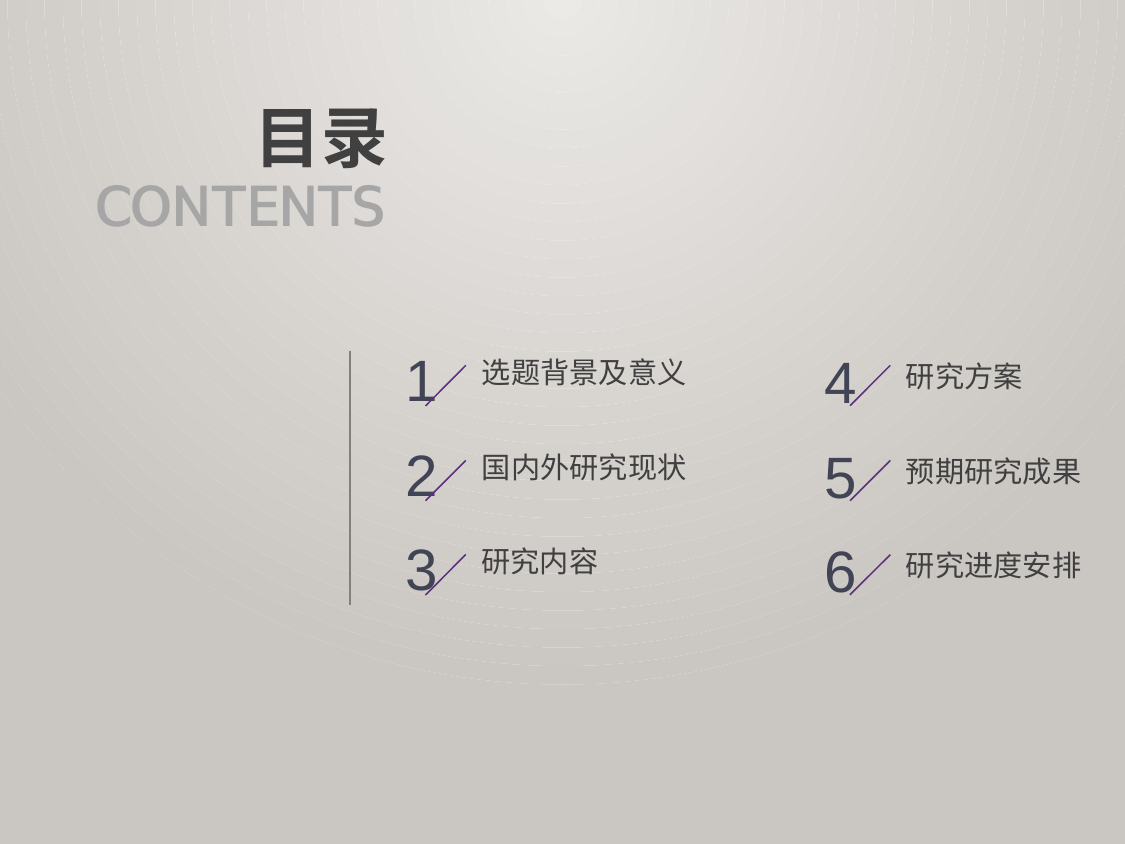

目录
CONTENTS
1
4
选题背景及意义
研究方案
2
5
国内外研究现状
预期研究成果
3
6
研究内容
研究进度安排